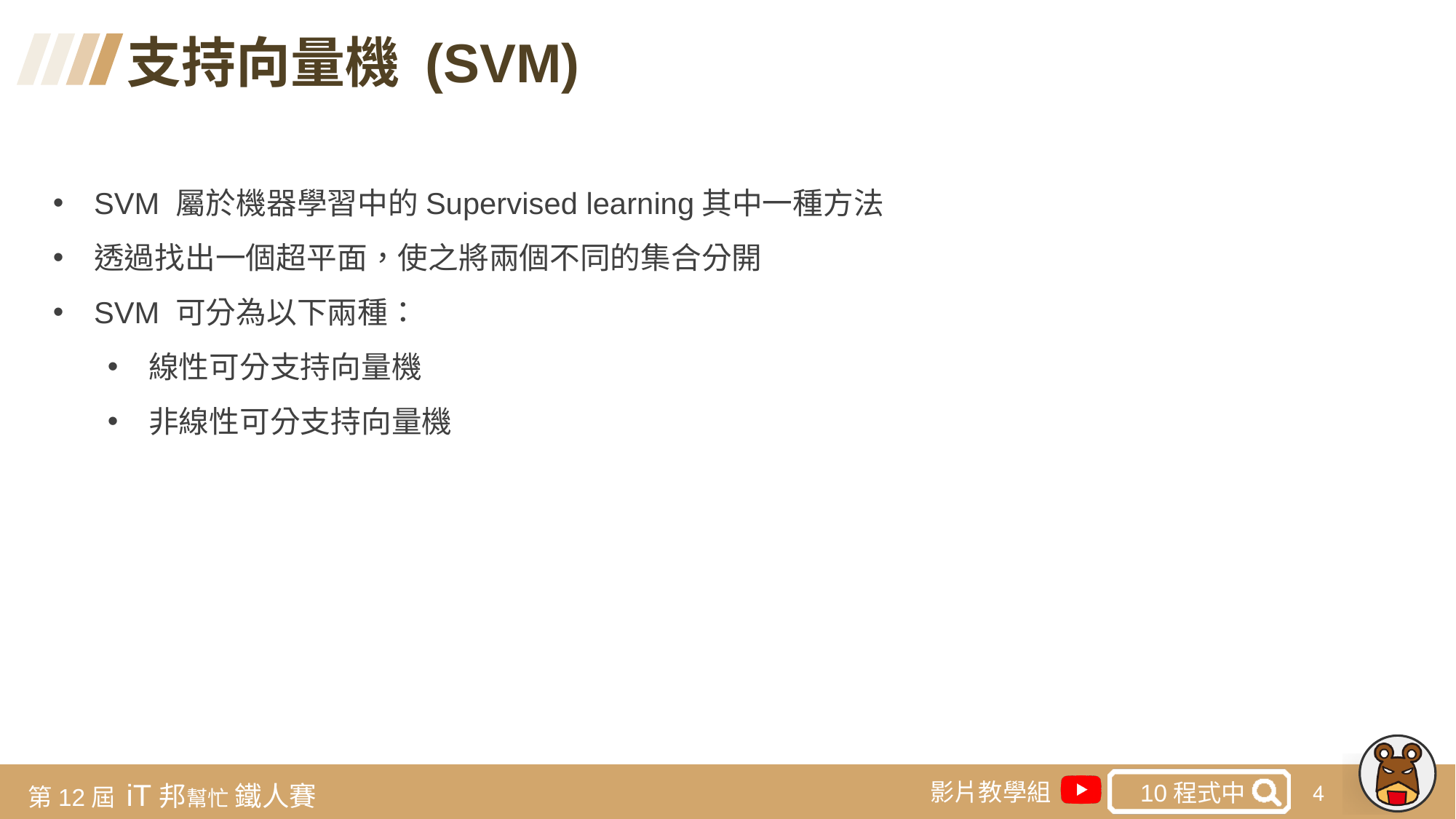

支持向量機 (SVM)
SVM 屬於機器學習中的Supervised learning其中一種方法
透過找出一個超平面，使之將兩個不同的集合分開
SVM 可分為以下兩種：
線性可分支持向量機
非線性可分支持向量機